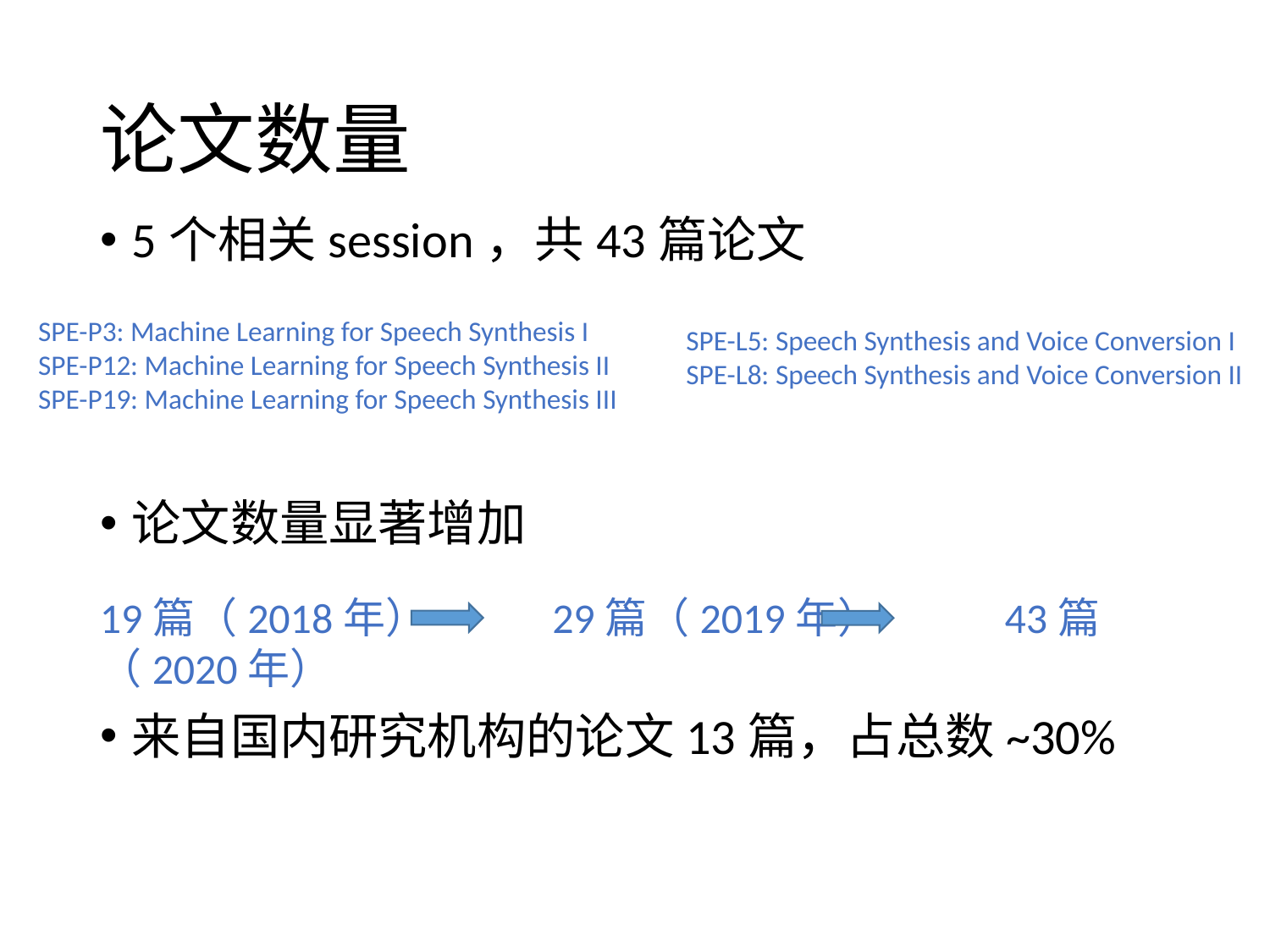

# 论文数量
5个相关session，共43篇论文

论文数量显著增加

来自国内研究机构的论文13篇，占总数~30%

SPE-P3: Machine Learning for Speech Synthesis I
SPE-P12: Machine Learning for Speech Synthesis II
SPE-P19: Machine Learning for Speech Synthesis III
SPE-L5: Speech Synthesis and Voice Conversion I
SPE-L8: Speech Synthesis and Voice Conversion II
19篇（2018年）            29篇（2019年）            43篇（2020年）